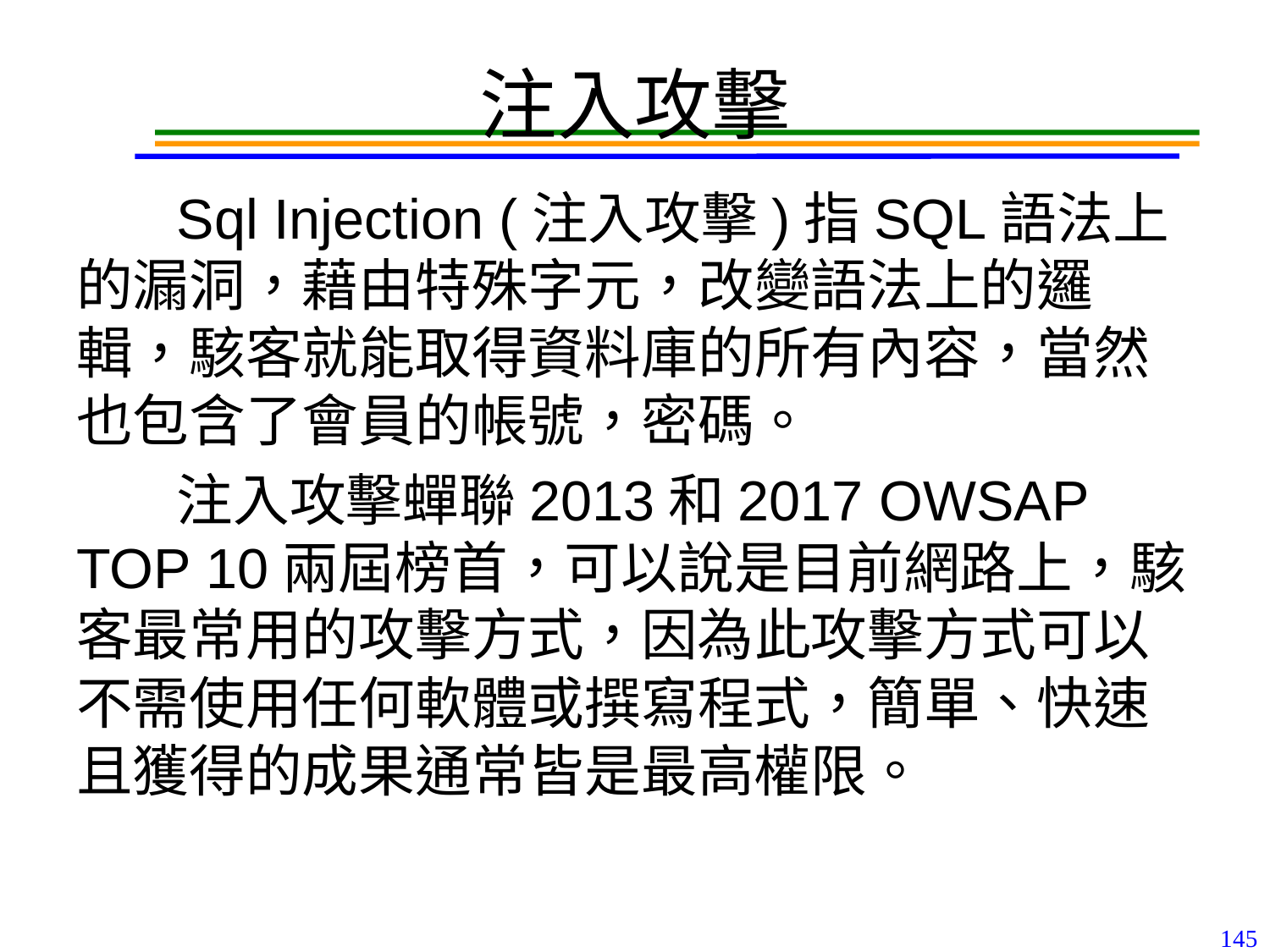

# 注入攻擊
Sql Injection (注入攻擊)指SQL語法上的漏洞，藉由特殊字元，改變語法上的邏輯，駭客就能取得資料庫的所有內容，當然也包含了會員的帳號，密碼。
注入攻擊蟬聯2013和2017 OWSAP TOP 10兩屆榜首，可以說是目前網路上，駭客最常用的攻擊方式，因為此攻擊方式可以不需使用任何軟體或撰寫程式，簡單、快速且獲得的成果通常皆是最高權限。

145